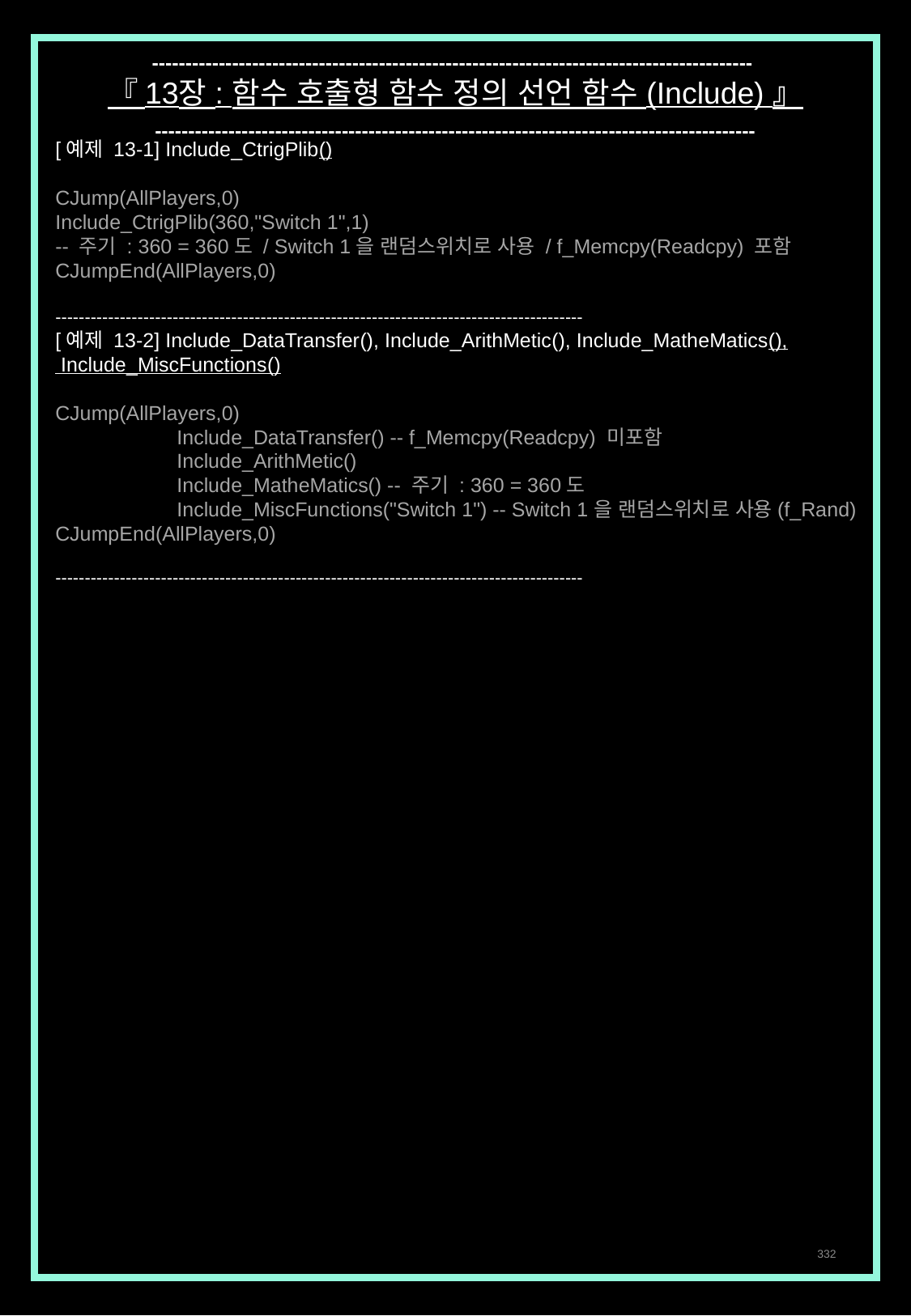

------------------------------------------------------------------------------------------
『 13장 : 함수 호출형 함수 정의 선언 함수 (Include) 』
------------------------------------------------------------------------------------------
[예제 13-1] Include_CtrigPlib()

CJump(AllPlayers,0)
Include_CtrigPlib(360,"Switch 1",1)
-- 주기 : 360 = 360도 / Switch 1을 랜덤스위치로 사용 / f_Memcpy(Readcpy) 포함
CJumpEnd(AllPlayers,0)

------------------------------------------------------------------------------------------
[예제 13-2] Include_DataTransfer(), Include_ArithMetic(), Include_MatheMatics(),
 Include_MiscFunctions()

CJump(AllPlayers,0)
	Include_DataTransfer() -- f_Memcpy(Readcpy) 미포함
	Include_ArithMetic()
	Include_MatheMatics() -- 주기 : 360 = 360도
	Include_MiscFunctions("Switch 1") -- Switch 1을 랜덤스위치로 사용(f_Rand)
CJumpEnd(AllPlayers,0)

------------------------------------------------------------------------------------------
332